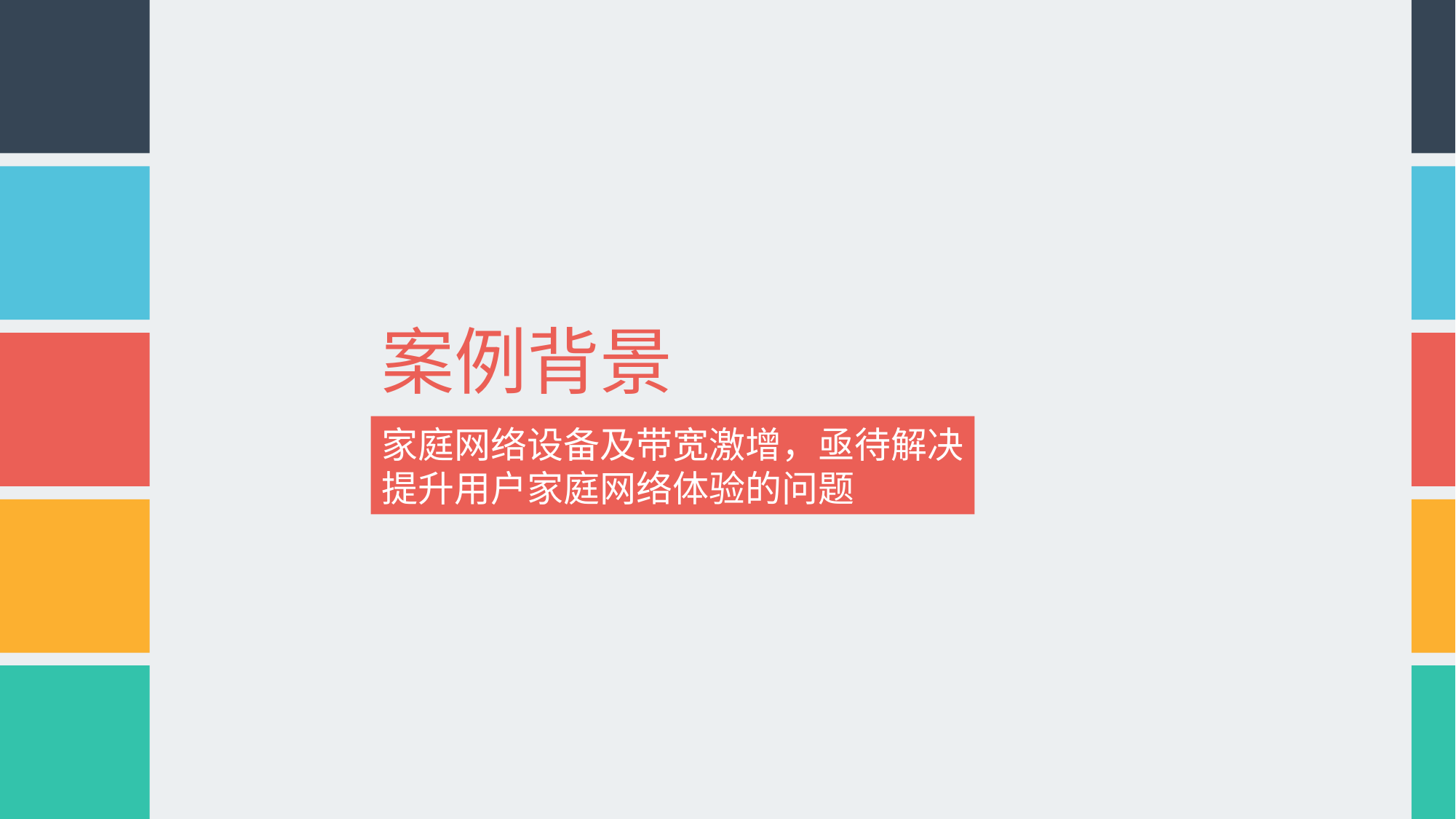

案例背景

家庭网络设备及带宽激增，亟待解决
提升用户家庭网络体验的问题